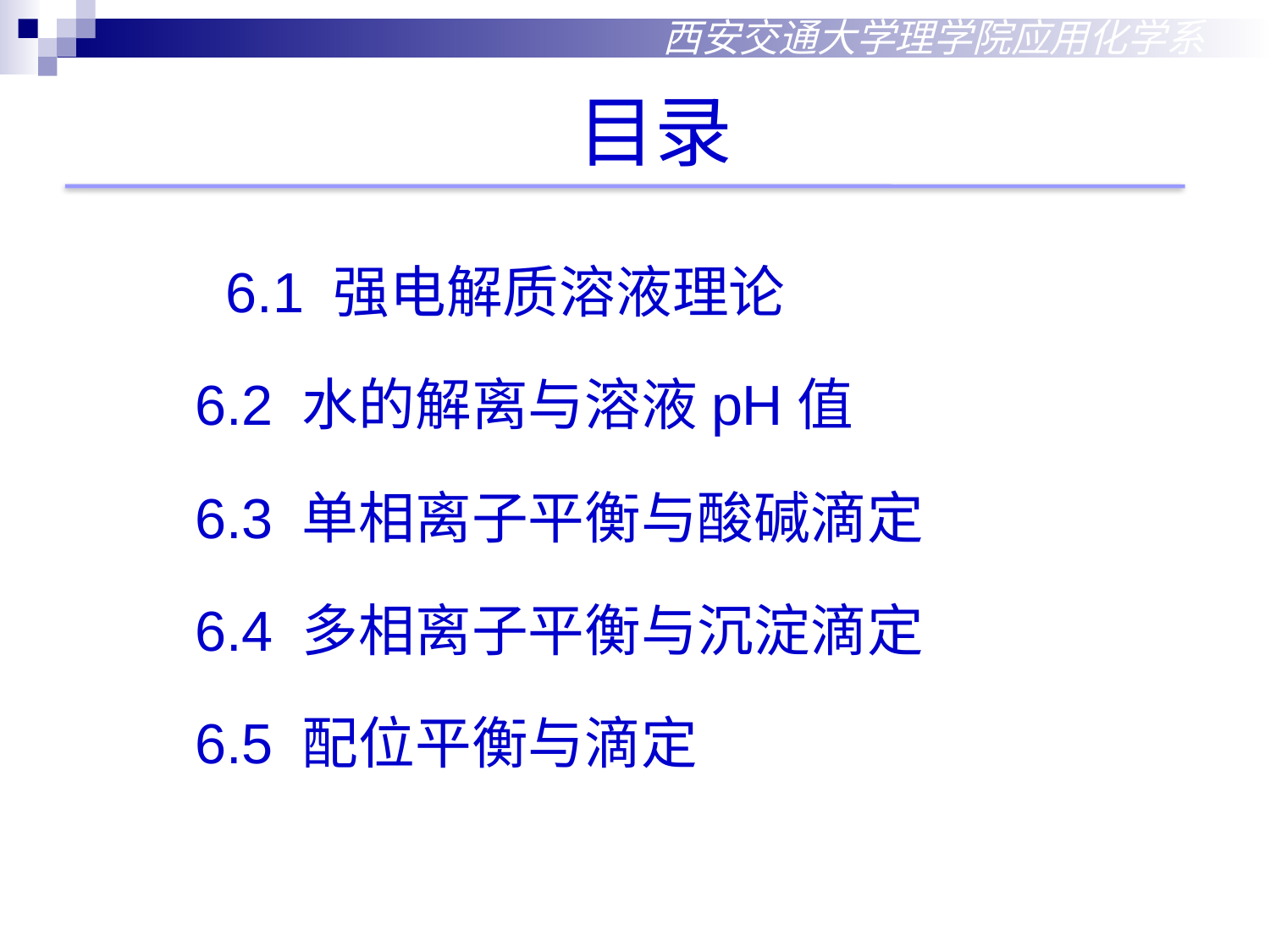

西安交通大学理学院应用化学系
目录

     6.1 强电解质溶液理论
   6.2 水的解离与溶液pH值
   6.3 单相离子平衡与酸碱滴定
   6.4 多相离子平衡与沉淀滴定
   6.5 配位平衡与滴定